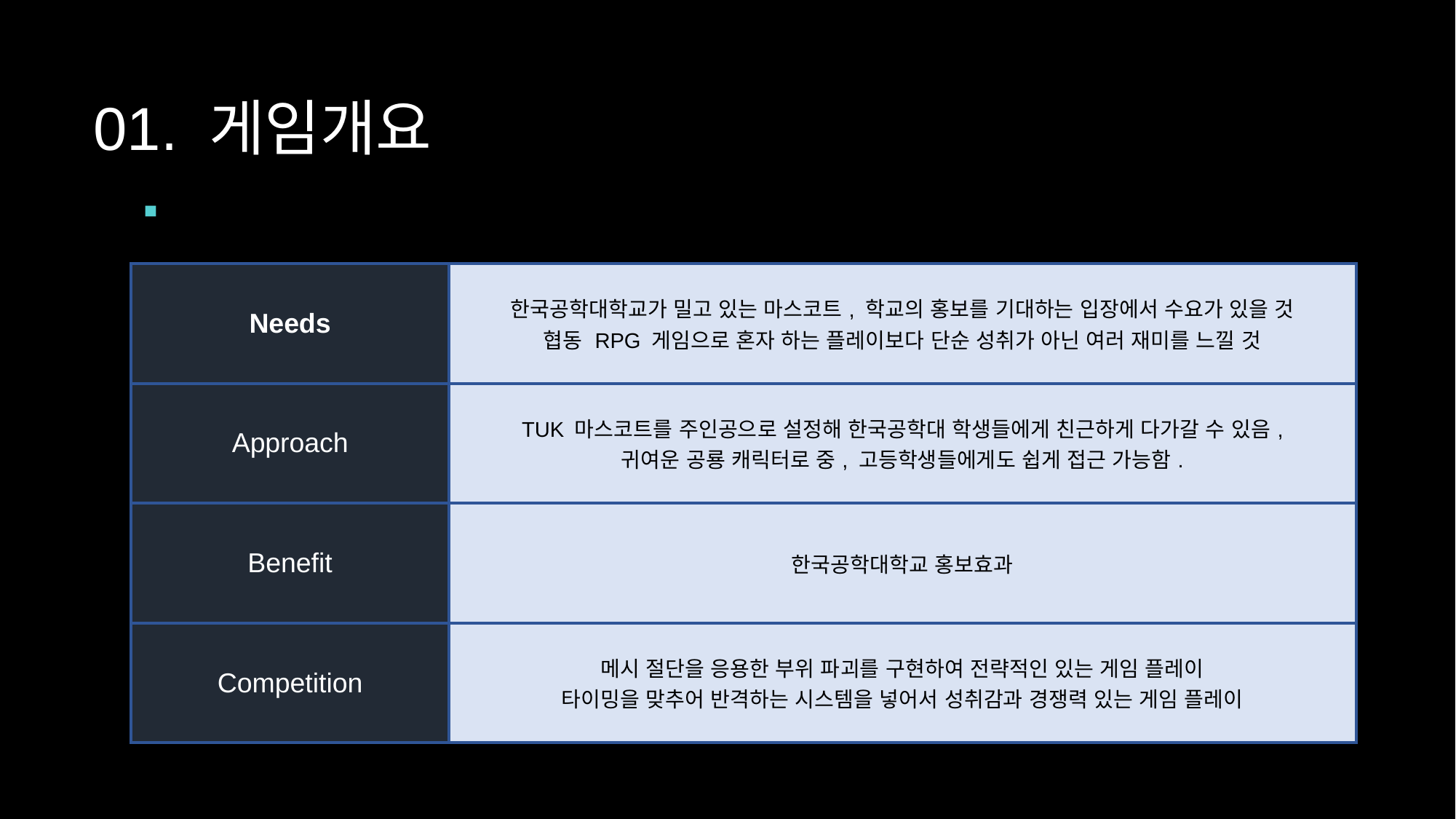

01. 게임개요
 NABC
| Needs | 한국공학대학교가 밀고 있는 마스코트, 학교의 홍보를 기대하는 입장에서 수요가 있을 것 협동 RPG 게임으로 혼자 하는 플레이보다 단순 성취가 아닌 여러 재미를 느낄 것 |
| --- | --- |
| Approach | TUK 마스코트를 주인공으로 설정해 한국공학대 학생들에게 친근하게 다가갈 수 있음, 귀여운 공룡 캐릭터로 중, 고등학생들에게도 쉽게 접근 가능함. |
| Benefit | 한국공학대학교 홍보효과 |
| Competition | 메시 절단을 응용한 부위 파괴를 구현하여 전략적인 있는 게임 플레이 타이밍을 맞추어 반격하는 시스템을 넣어서 성취감과 경쟁력 있는 게임 플레이 |